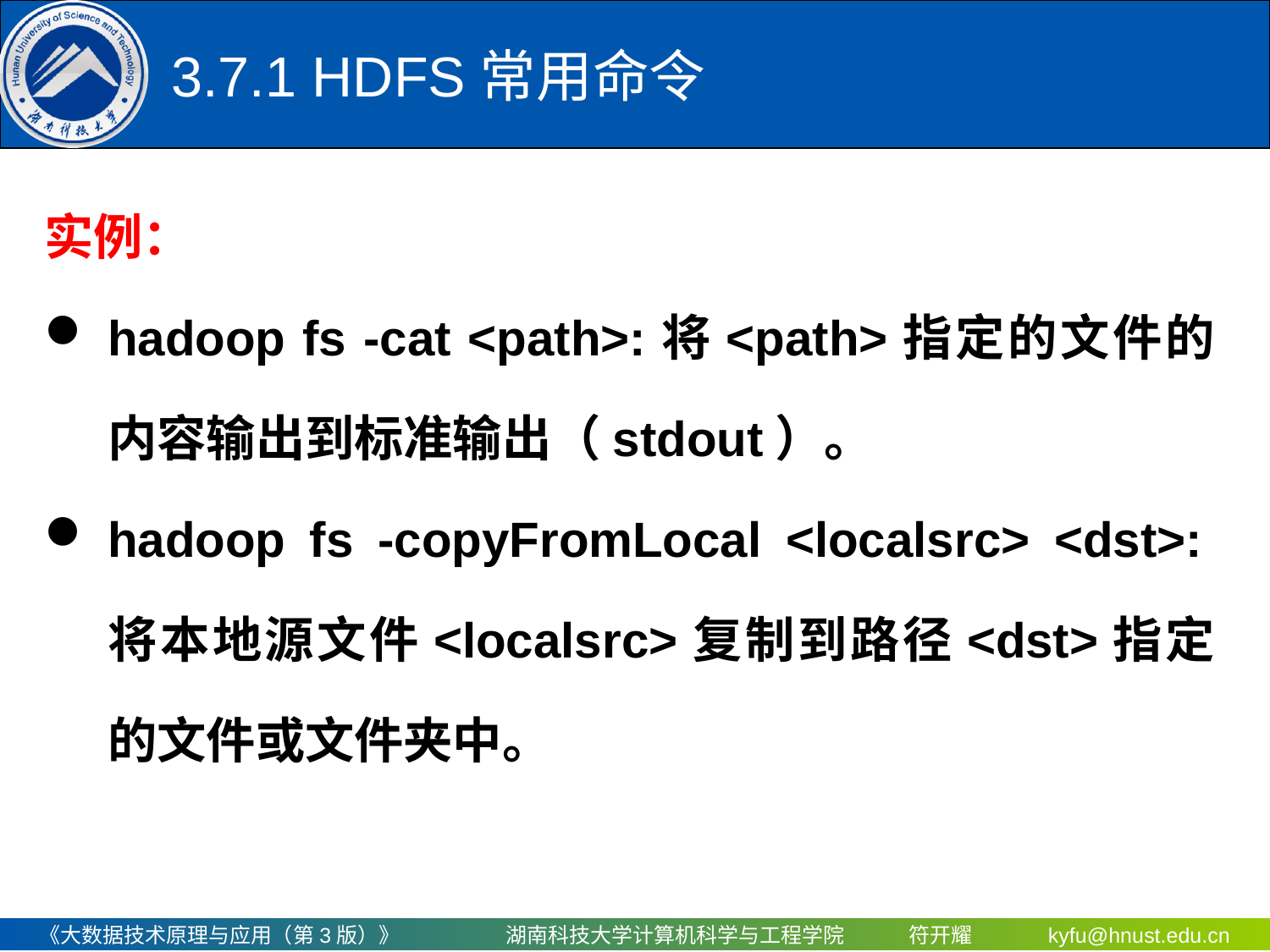

# 3.7.1 HDFS常用命令
实例：
hadoop fs -cat <path>:将<path>指定的文件的内容输出到标准输出（stdout）。
hadoop fs -copyFromLocal <localsrc> <dst>:将本地源文件<localsrc>复制到路径<dst>指定的文件或文件夹中。